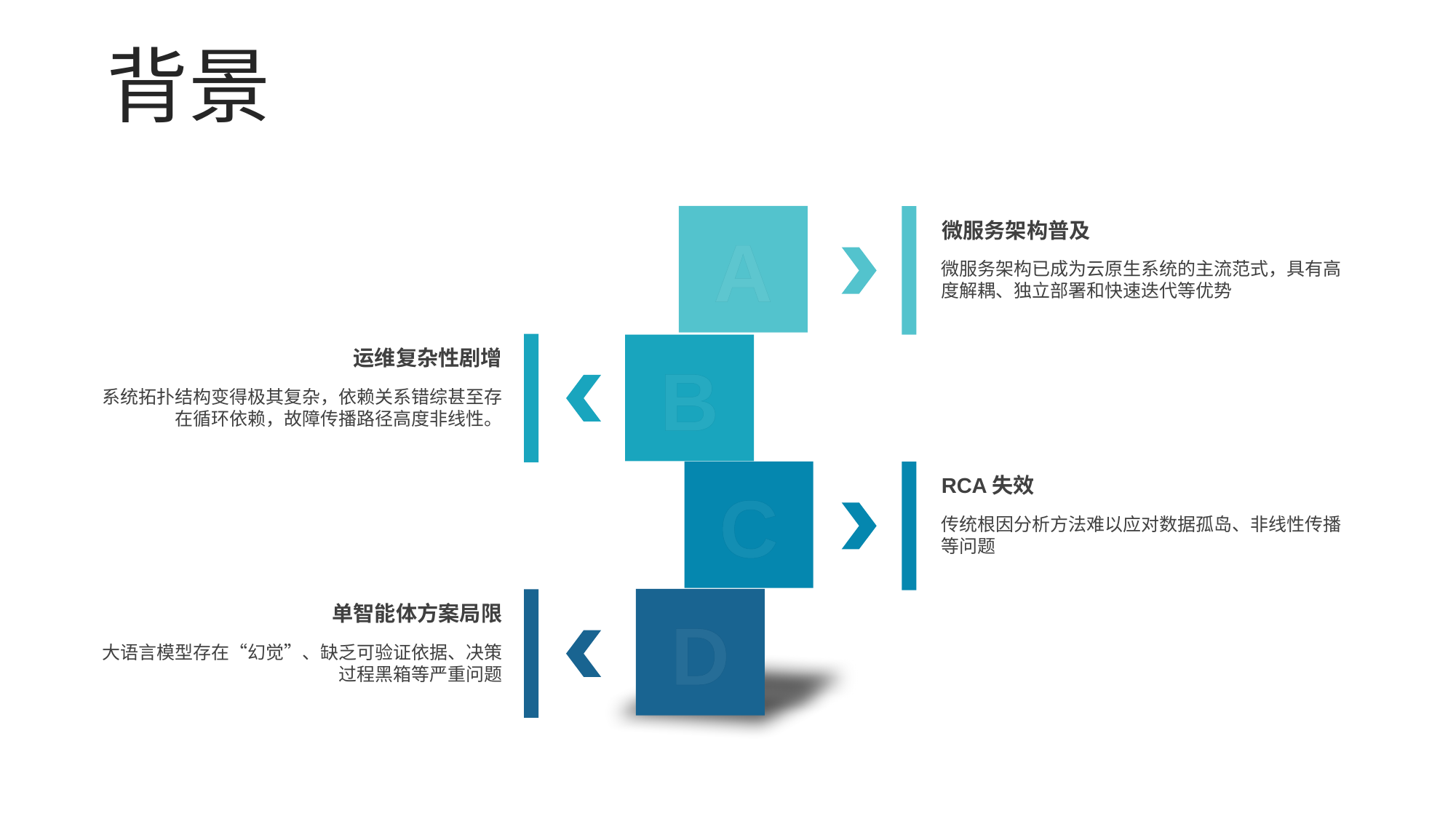

背景
A
B
C
D

微服务架构普及
微服务架构已成为云原生系统的主流范式，具有高度解耦、独立部署和快速迭代等优势

运维复杂性剧增
系统拓扑结构变得极其复杂，依赖关系错综甚至存在循环依赖，故障传播路径高度非线性。

RCA失效
传统根因分析方法难以应对数据孤岛、非线性传播等问题

单智能体方案局限
大语言模型存在“幻觉”、缺乏可验证依据、决策过程黑箱等严重问题